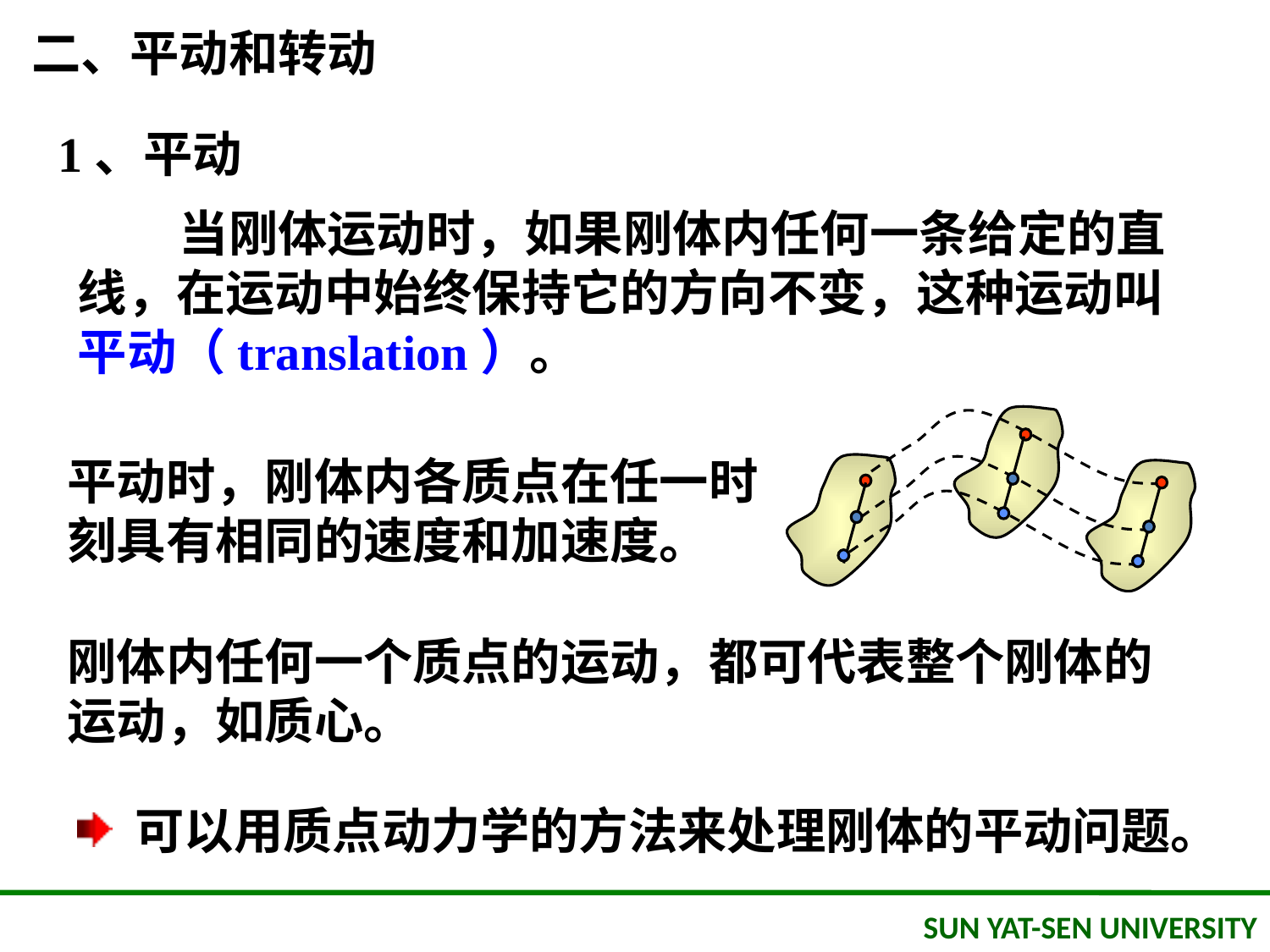

二、平动和转动
1、平动
        当刚体运动时，如果刚体内任何一条给定的直线，在运动中始终保持它的方向不变，这种运动叫平动（translation）。

平动时，刚体内各质点在任一时刻具有相同的速度和加速度。
刚体内任何一个质点的运动，都可代表整个刚体的运动，如质心。
 可以用质点动力学的方法来处理刚体的平动问题。